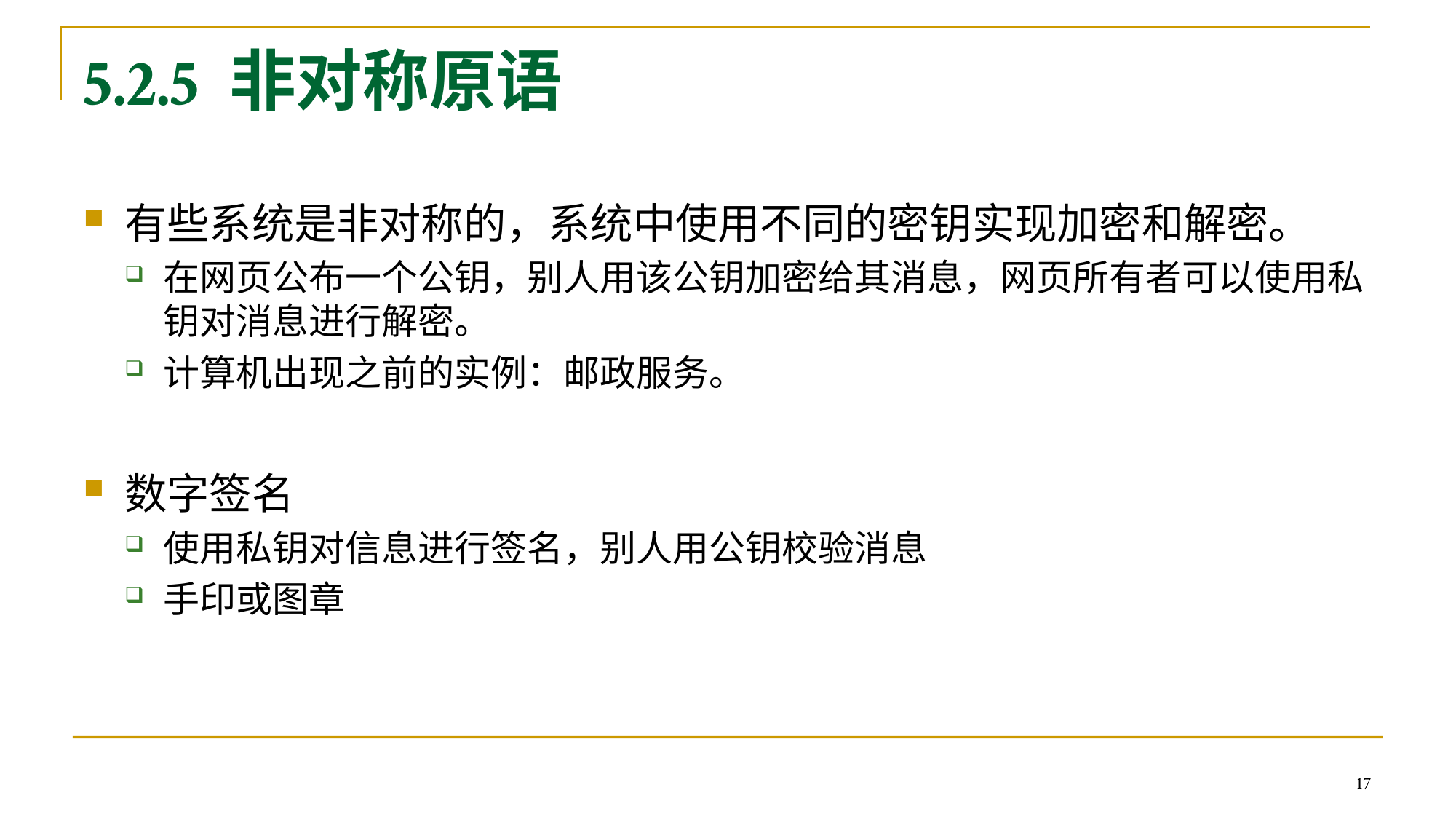

# 5.2.5 非对称原语
有些系统是非对称的，系统中使用不同的密钥实现加密和解密。
在网页公布一个公钥，别人用该公钥加密给其消息，网页所有者可以使用私钥对消息进行解密。
计算机出现之前的实例：邮政服务。

数字签名
使用私钥对信息进行签名，别人用公钥校验消息
手印或图章
17